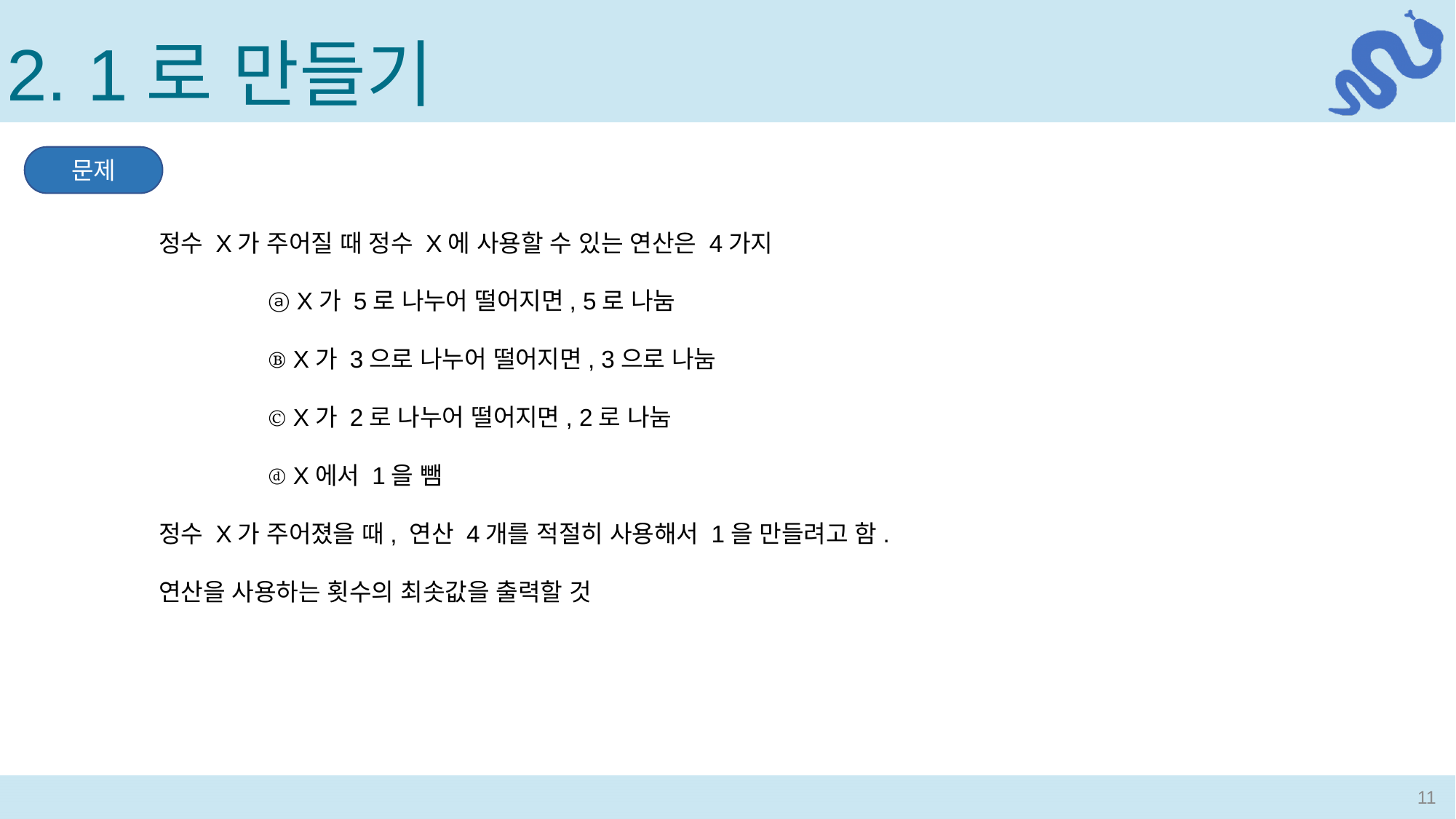

2. 1로 만들기
문제
정수 X가 주어질 때 정수 X에 사용할 수 있는 연산은 4가지
	ⓐ X가 5로 나누어 떨어지면, 5로 나눔
	Ⓑ X가 3으로 나누어 떨어지면, 3으로 나눔
	Ⓒ X가 2로 나누어 떨어지면, 2로 나눔
	ⓓ X에서 1을 뺌
정수 X가 주어졌을 때, 연산 4개를 적절히 사용해서 1을 만들려고 함.
연산을 사용하는 횟수의 최솟값을 출력할 것
11